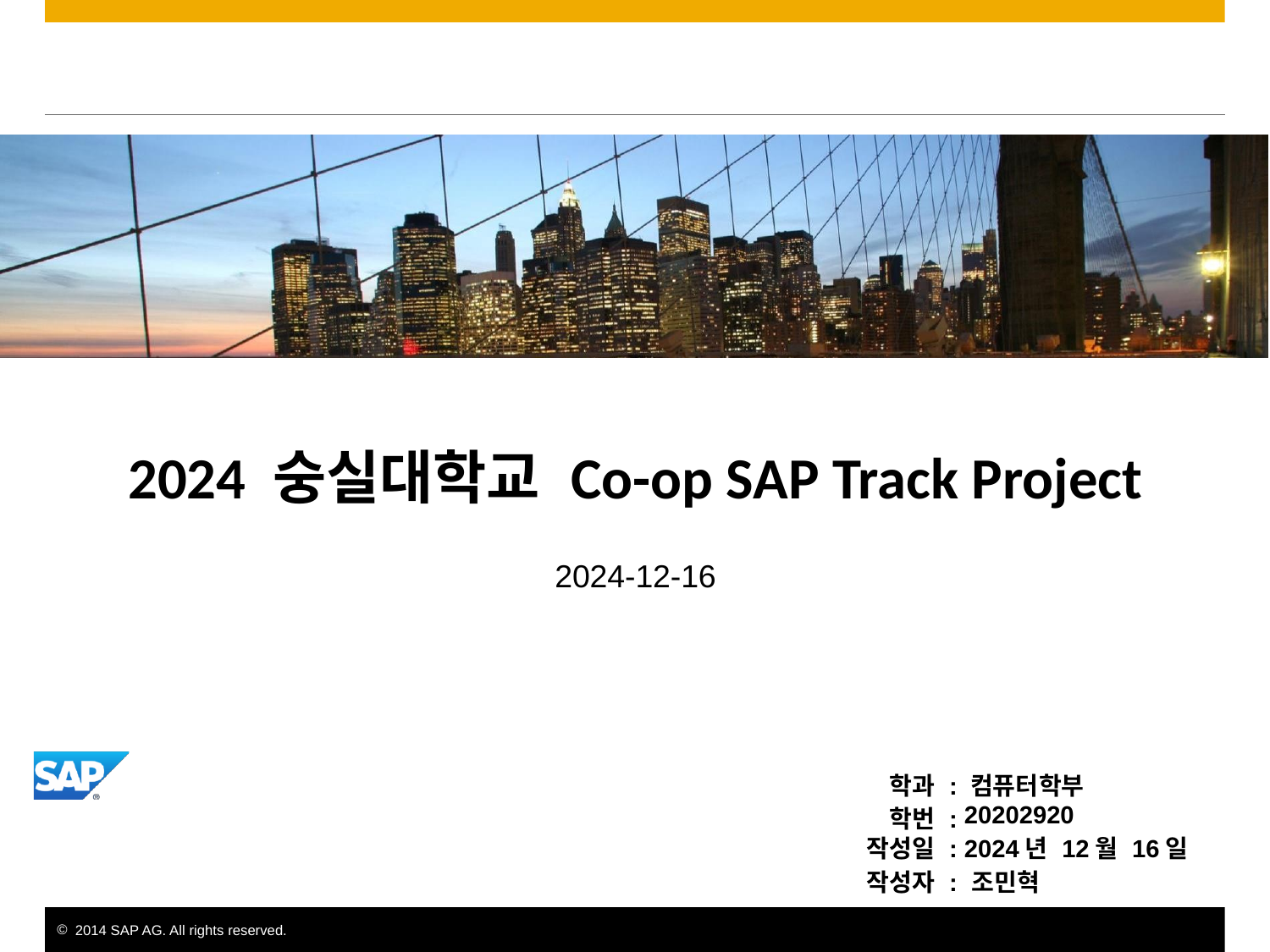

2024 숭실대학교 Co-op SAP Track Project
2024-12-16

| 학과 : | 컴퓨터학부 |
| --- | --- |
| 학번 : | 20202920 |
| 작성일 : | 2024년 12월 16일 |
| 작성자 : | 조민혁 |